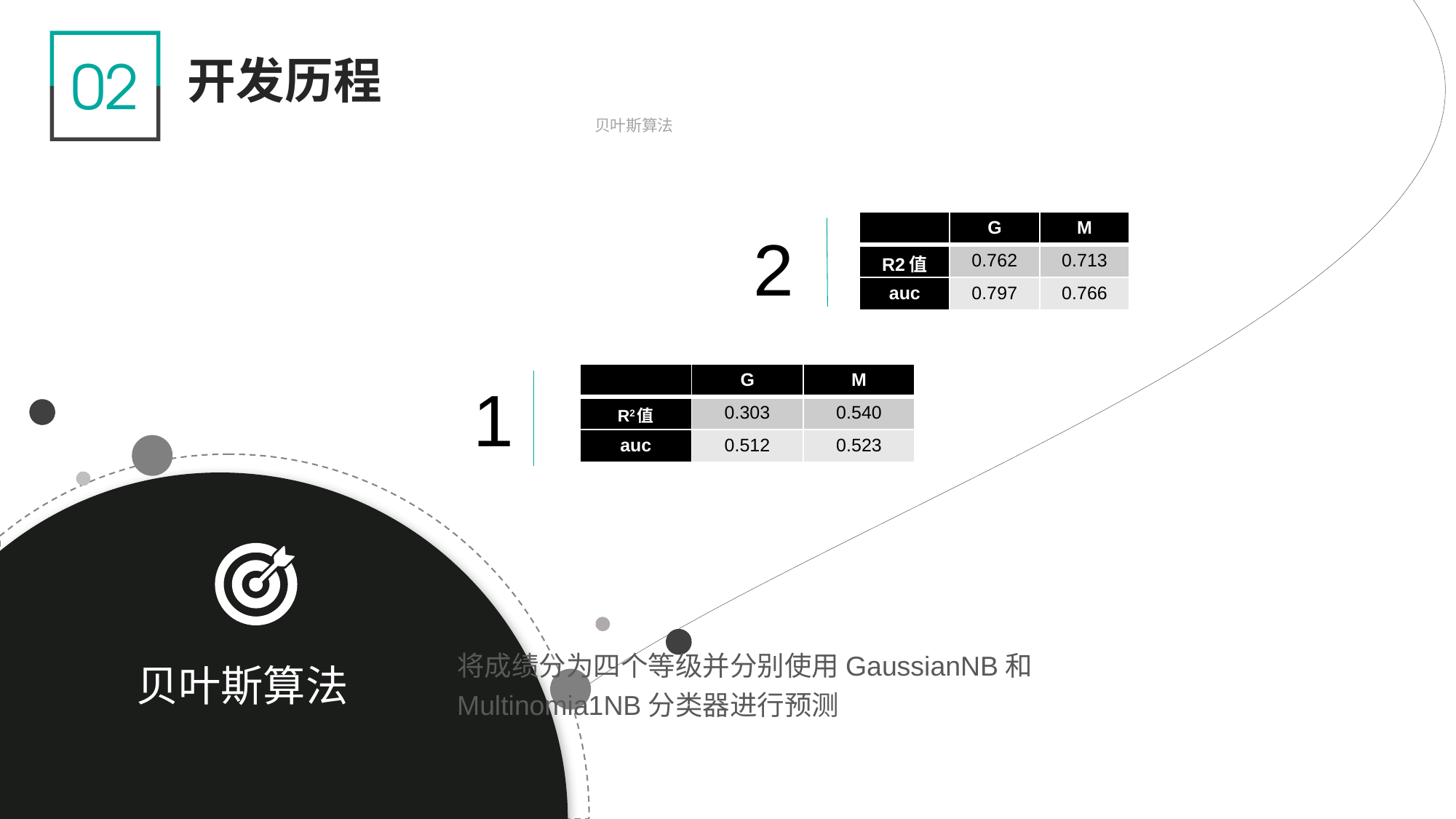

c

02
开发历程
贝叶斯算法

|  | G | M |
| --- | --- | --- |
| R2值 | 0.762 | 0.713 |
| auc | 0.797 | 0.766 |
2
|  | G | M |
| --- | --- | --- |
| R2值 | 0.303 | 0.540 |
| auc | 0.512 | 0.523 |
1

将成绩分为四个等级并分别使用GaussianNB和Multinomia1NB分类器进行预测
贝叶斯算法